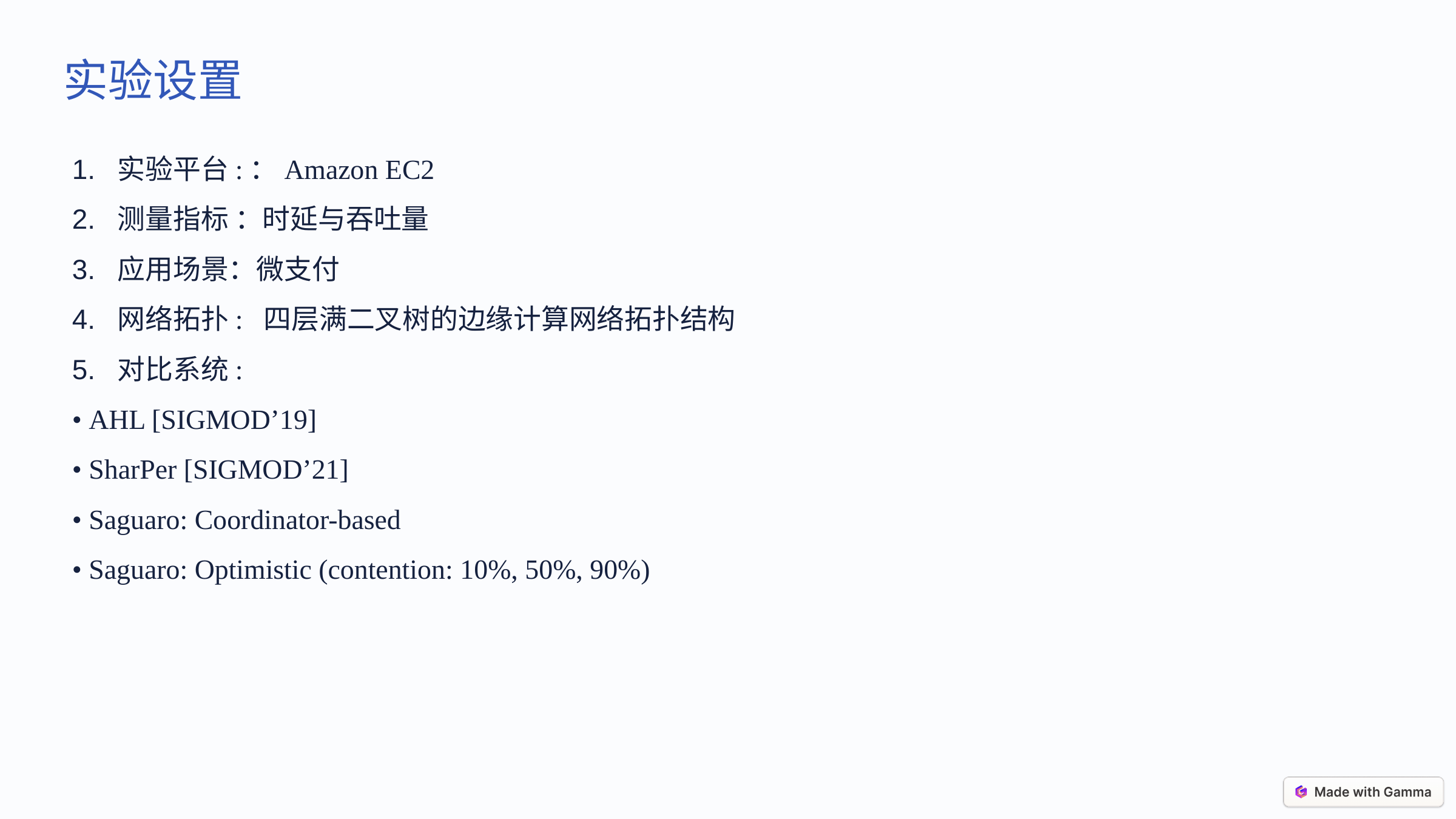

实验设置
实验平台:：Amazon EC2
测量指标 ：时延与吞吐量
应用场景：微支付
网络拓扑:  四层满二叉树的边缘计算网络拓扑结构
对比系统:
• AHL [SIGMOD’19]
• SharPer [SIGMOD’21]
• Saguaro: Coordinator-based
• Saguaro: Optimistic (contention: 10%, 50%, 90%)